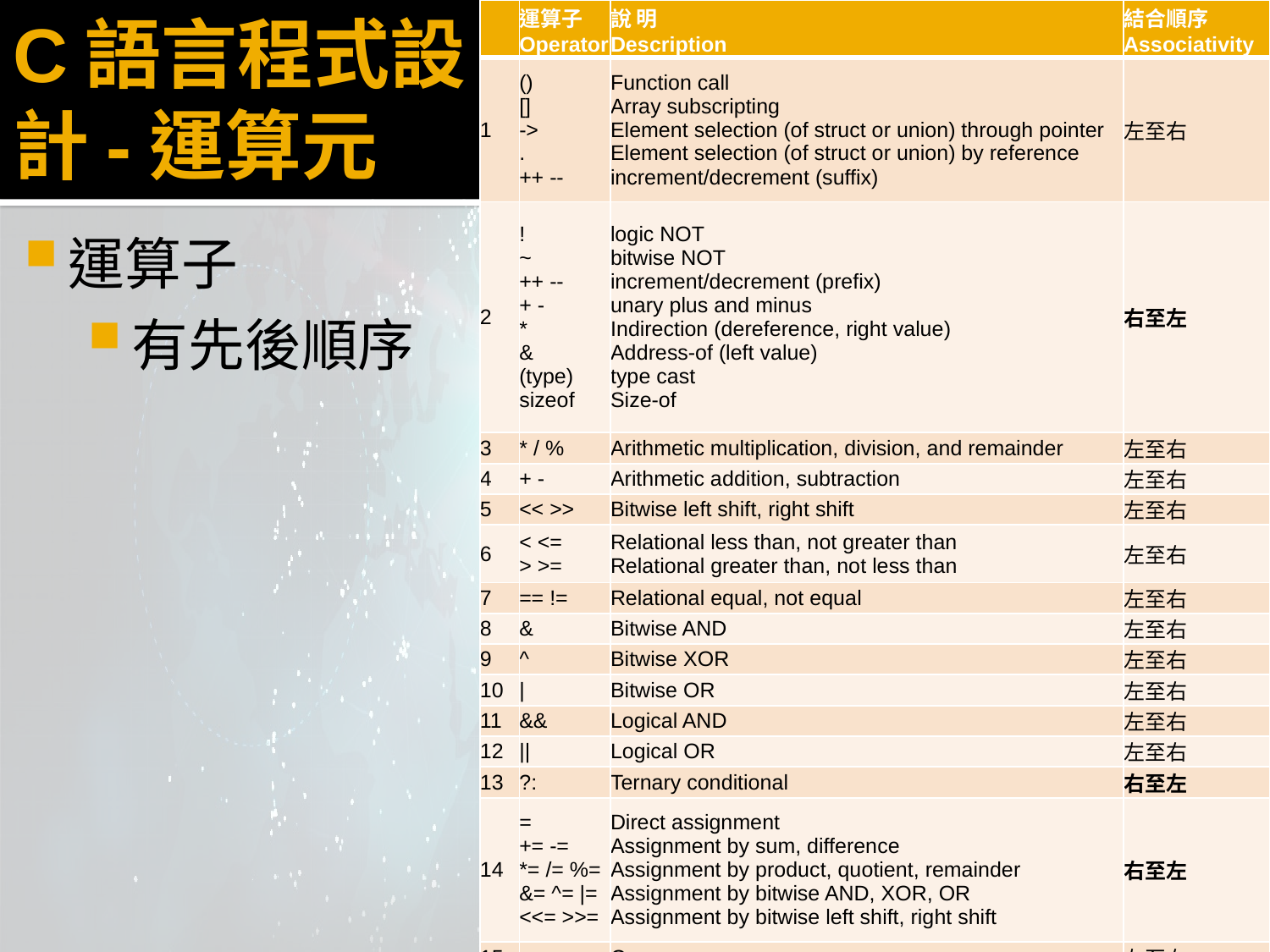

# C語言程式設計-運算元
|  | 運算子 Operator | 說 明 Description | 結合順序 Associativity |
| --- | --- | --- | --- |
| 1 | () [] -> . ++ -- | Function call Array subscripting Element selection (of struct or union) through pointer Element selection (of struct or union) by reference increment/decrement (suffix) | 左至右 |
| 2 | ! ~ ++ -- + - \* & (type) sizeof | logic NOT bitwise NOT increment/decrement (prefix) unary plus and minus Indirection (dereference, right value) Address-of (left value) type cast Size-of | 右至左 |
| 3 | \* / % | Arithmetic multiplication, division, and remainder | 左至右 |
| 4 | + - | Arithmetic addition, subtraction | 左至右 |
| 5 | << >> | Bitwise left shift, right shift | 左至右 |
| 6 | < <= > >= | Relational less than, not greater than Relational greater than, not less than | 左至右 |
| 7 | == != | Relational equal, not equal | 左至右 |
| 8 | & | Bitwise AND | 左至右 |
| 9 | ^ | Bitwise XOR | 左至右 |
| 10 | | | Bitwise OR | 左至右 |
| 11 | && | Logical AND | 左至右 |
| 12 | || | Logical OR | 左至右 |
| 13 | ?: | Ternary conditional | 右至左 |
| 14 | = += -= \*= /= %= &= ^= |= <<= >>= | Direct assignment Assignment by sum, difference Assignment by product, quotient, remainder Assignment by bitwise AND, XOR, OR Assignment by bitwise left shift, right shift | 右至左 |
| 15 | , | Comma | 左至右 |
運算子
有先後順序
278